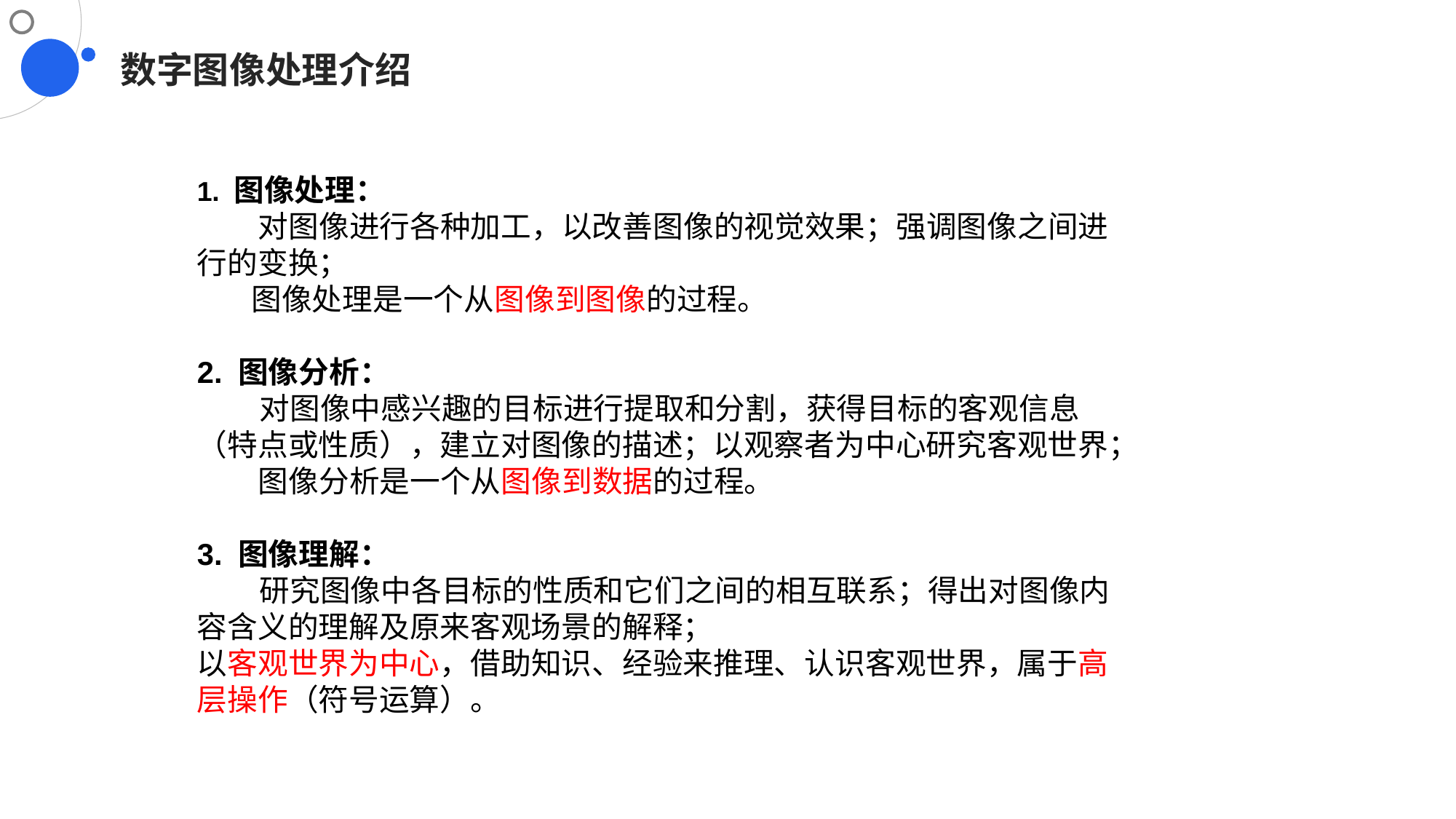

# 数字图像处理介绍
1. 图像处理：
        对图像进行各种加工，以改善图像的视觉效果；强调图像之间进行的变换；
       图像处理是一个从图像到图像的过程。

2. 图像分析：
        对图像中感兴趣的目标进行提取和分割，获得目标的客观信息（特点或性质），建立对图像的描述；以观察者为中心研究客观世界；
        图像分析是一个从图像到数据的过程。

3. 图像理解：
        研究图像中各目标的性质和它们之间的相互联系；得出对图像内容含义的理解及原来客观场景的解释；
以客观世界为中心，借助知识、经验来推理、认识客观世界，属于高层操作（符号运算）。